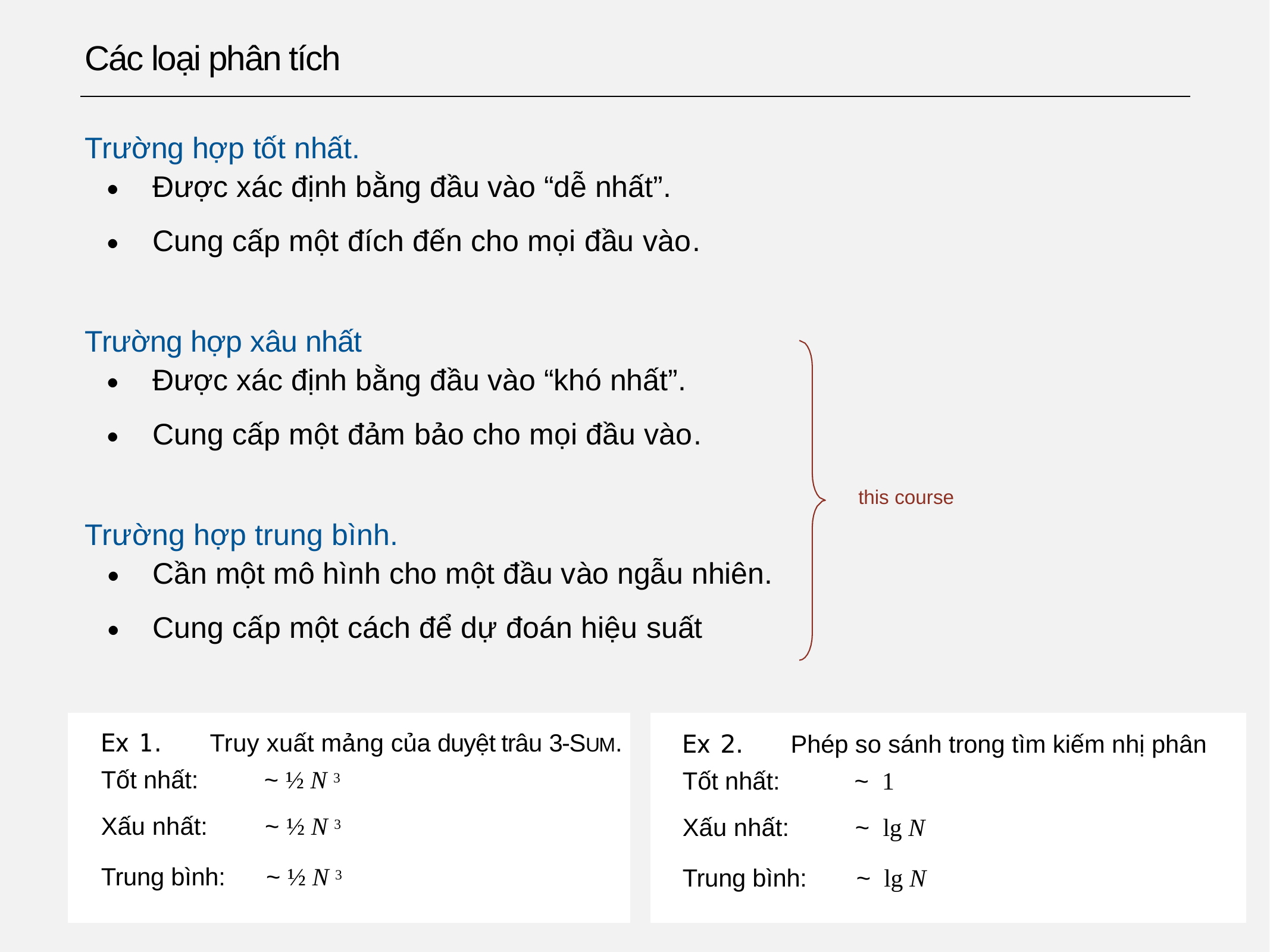

# Các loại phân tích
Trường hợp tốt nhất.
・Được xác định bằng đầu vào “dễ nhất”.
・Cung cấp một đích đến cho mọi đầu vào.
Trường hợp xâu nhất
・Được xác định bằng đầu vào “khó nhất”.
・Cung cấp một đảm bảo cho mọi đầu vào.

this course
Trường hợp trung bình.
・Cần một mô hình cho một đầu vào ngẫu nhiên.
・Cung cấp một cách để dự đoán hiệu suất
| Ex 1. Truy xuất mảng của duyệt trâu 3-SUM. |  |  | Ex 2. Phép so sánh trong tìm kiếm nhị phân |  |
| --- | --- | --- | --- | --- |
| Tốt nhất: Xấu nhất: | ~ ½ N 3 ~ ½ N 3 |  | Tốt nhất: Xấu nhất: | ~ 1 ~ lg N |
| Trung bình: | ~ ½ N 3 |  | Trung bình: | ~ lg N |
59